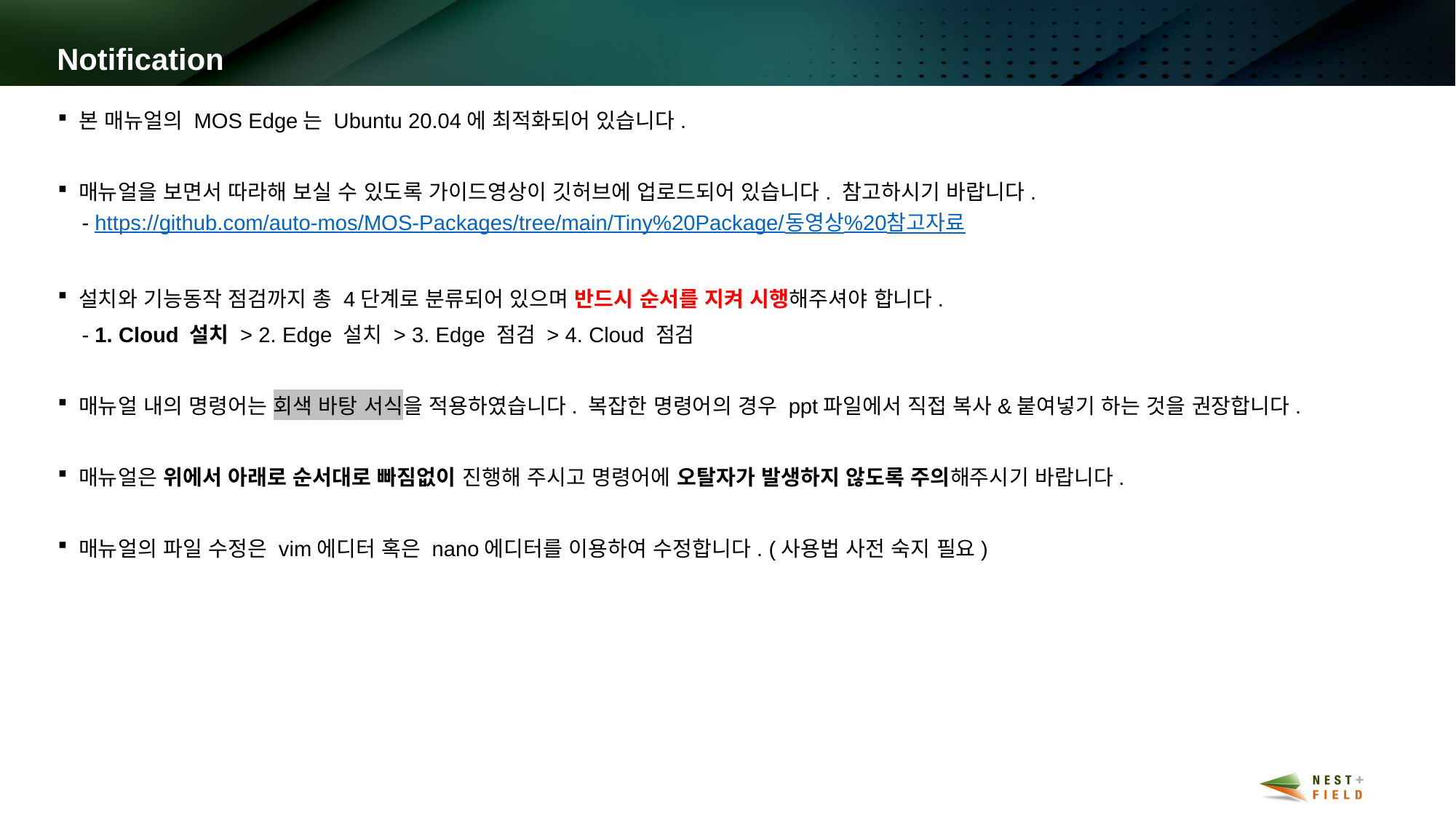

Notification
 본 매뉴얼의 MOS Edge는 Ubuntu 20.04에 최적화되어 있습니다.

 매뉴얼을 보면서 따라해 보실 수 있도록 가이드영상이 깃허브에 업로드되어 있습니다. 참고하시기 바랍니다.
    - https://github.com/auto-mos/MOS-Packages/tree/main/Tiny%20Package/동영상%20참고자료

 설치와 기능동작 점검까지 총 4단계로 분류되어 있으며 반드시 순서를 지켜 시행해주셔야 합니다.
    - 1. Cloud 설치 > 2. Edge 설치 > 3. Edge 점검 > 4. Cloud 점검

 매뉴얼 내의 명령어는 회색 바탕 서식을 적용하였습니다. 복잡한 명령어의 경우 ppt파일에서 직접 복사&붙여넣기 하는 것을 권장합니다.

 매뉴얼은 위에서 아래로 순서대로 빠짐없이 진행해 주시고 명령어에 오탈자가 발생하지 않도록 주의해주시기 바랍니다.

 매뉴얼의 파일 수정은 vim에디터 혹은 nano에디터를 이용하여 수정합니다. (사용법 사전 숙지 필요)